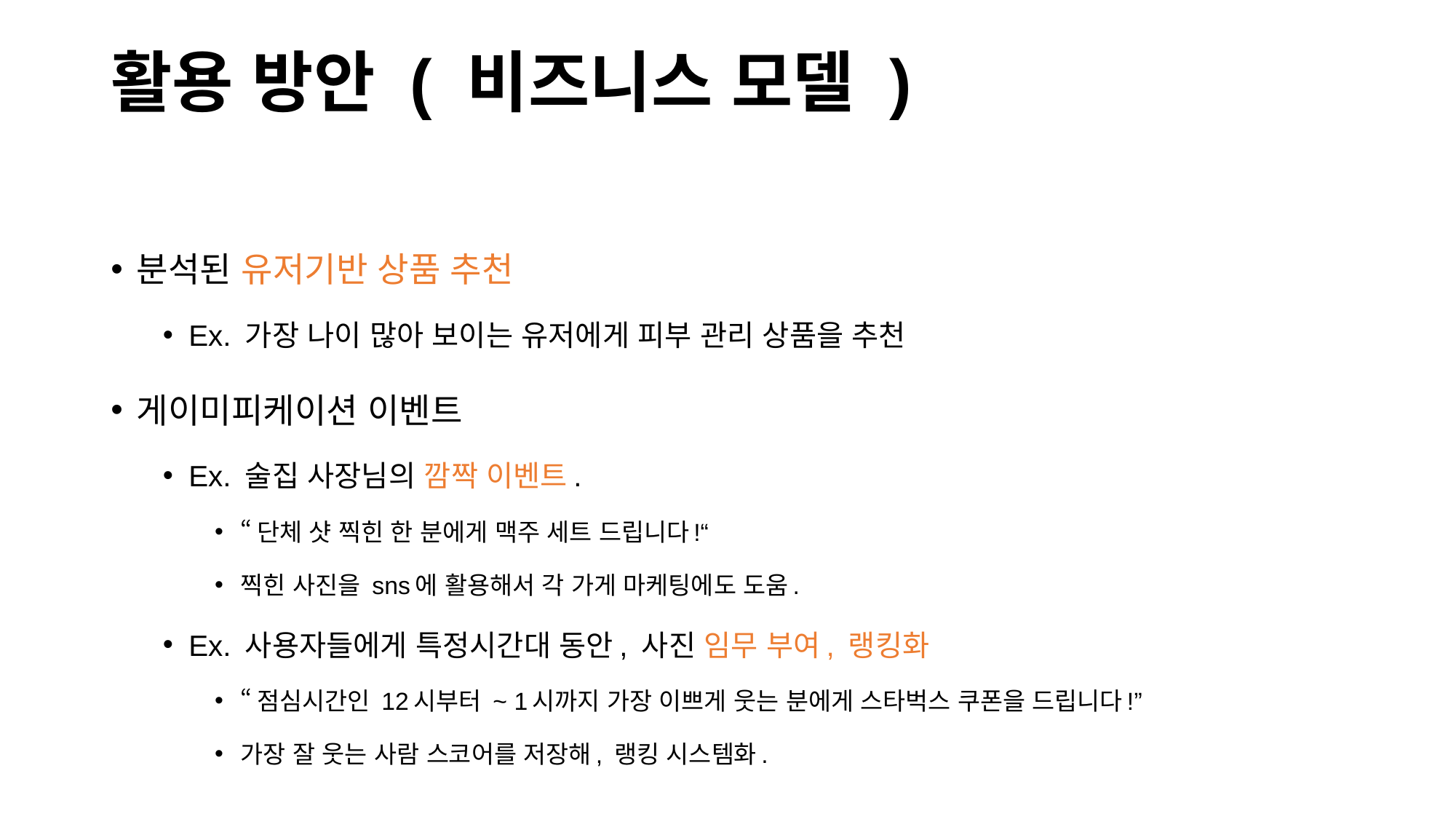

# 활용 방안 ( 비즈니스 모델 )
분석된 유저기반 상품 추천
Ex. 가장 나이 많아 보이는 유저에게 피부 관리 상품을 추천
게이미피케이션 이벤트
Ex. 술집 사장님의 깜짝 이벤트.
“단체 샷 찍힌 한 분에게 맥주 세트 드립니다!“
찍힌 사진을 sns에 활용해서 각 가게 마케팅에도 도움.
Ex. 사용자들에게 특정시간대 동안, 사진 임무 부여, 랭킹화
“점심시간인 12시부터 ~ 1시까지 가장 이쁘게 웃는 분에게 스타벅스 쿠폰을 드립니다!”
가장 잘 웃는 사람 스코어를 저장해, 랭킹 시스템화.